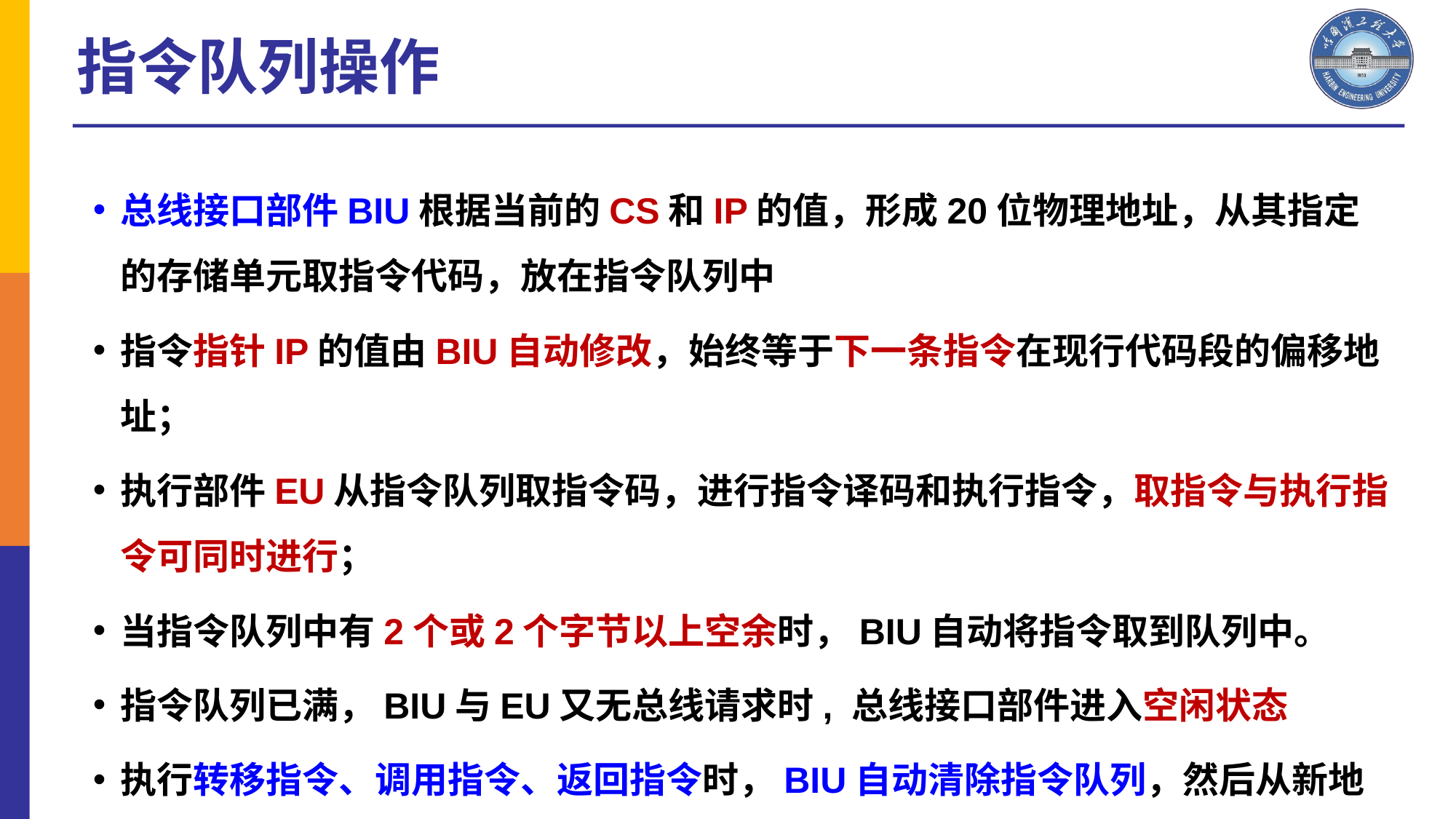

指令队列操作
总线接口部件BIU根据当前的CS和IP的值，形成20位物理地址，从其指定的存储单元取指令代码，放在指令队列中
指令指针IP的值由BIU自动修改，始终等于下一条指令在现行代码段的偏移地址；
执行部件EU从指令队列取指令码，进行指令译码和执行指令，取指令与执行指令可同时进行；
当指令队列中有2个或2个字节以上空余时，BIU自动将指令取到队列中。
指令队列已满，BIU与EU又无总线请求时, 总线接口部件进入空闲状态
执行转移指令、调用指令、返回指令时，BIU自动清除指令队列，然后从新地址取指令，并立即送给EU，然后再从新单元开始，重新填满队列